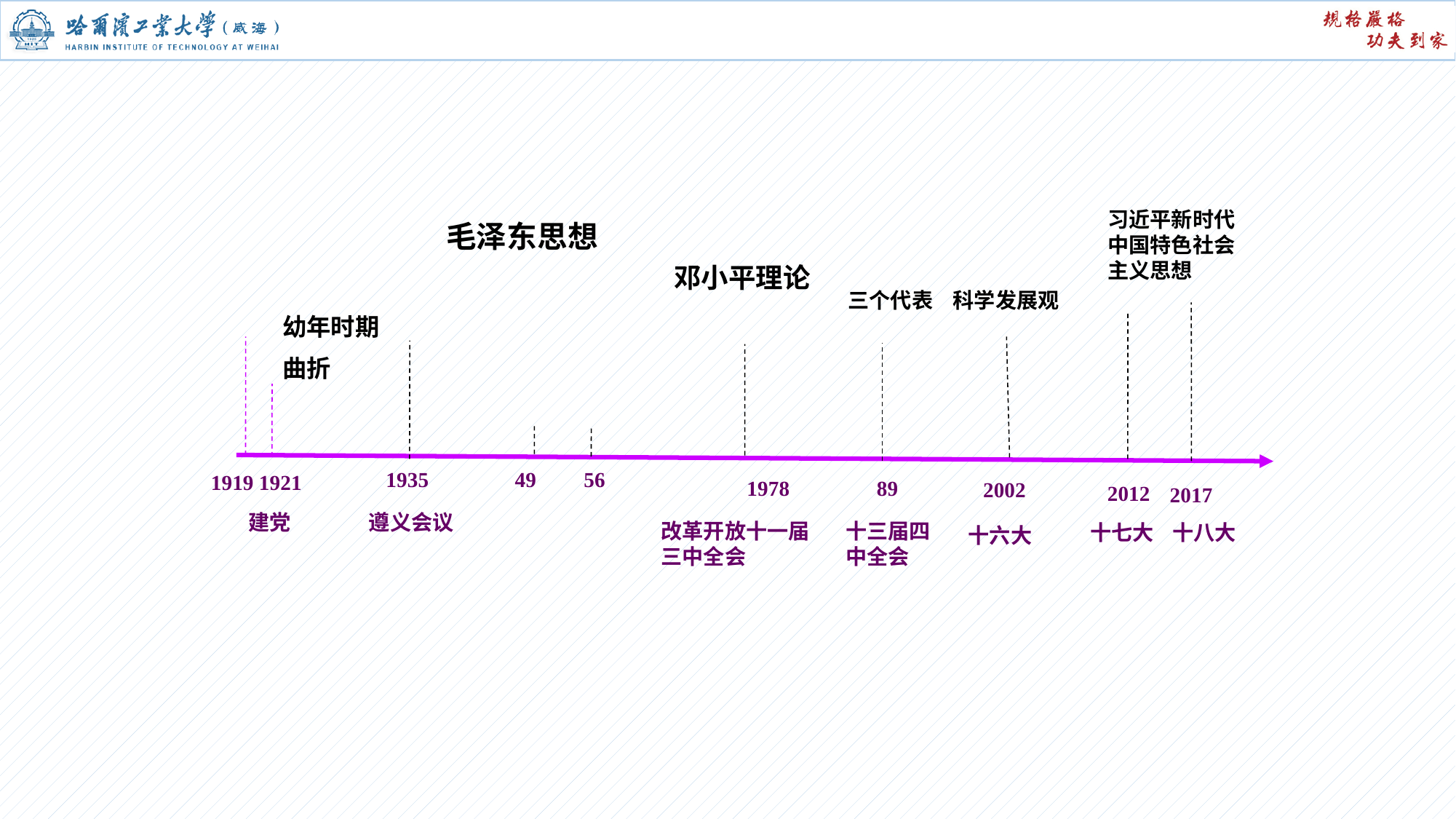

习近平新时代中国特色社会主义思想
毛泽东思想
邓小平理论
三个代表
科学发展观

幼年时期
曲折

1935
49
56
1919 1921
1978
89
2002
2012
2017
建党
遵义会议
改革开放十一届三中全会
十三届四中全会
十七大
十八大
十六大